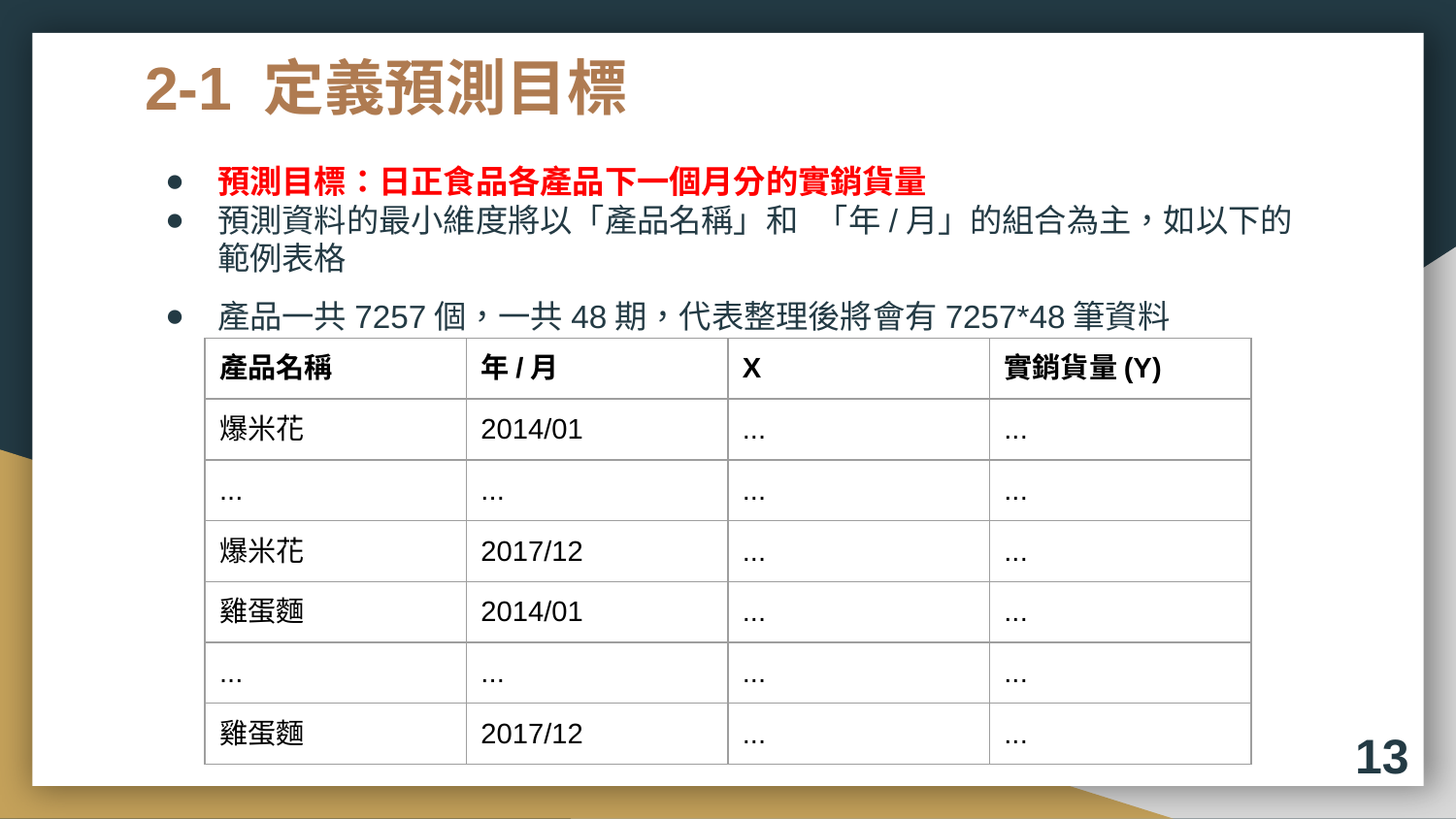

# 2-1 定義預測目標
預測目標：日正食品各產品下一個月分的實銷貨量
預測資料的最小維度將以「產品名稱」和  「年/月」的組合為主，如以下的範例表格
產品一共7257個，一共48期，代表整理後將會有7257*48筆資料
| 產品名稱 | 年/月 | X | 實銷貨量(Y) |
| --- | --- | --- | --- |
| 爆米花 | 2014/01 | ... | ... |
| ... | ... | ... | ... |
| 爆米花 | 2017/12 | ... | ... |
| 雞蛋麵 | 2014/01 | ... | ... |
| ... | ... | ... | ... |
| 雞蛋麵 | 2017/12 | ... | ... |
13